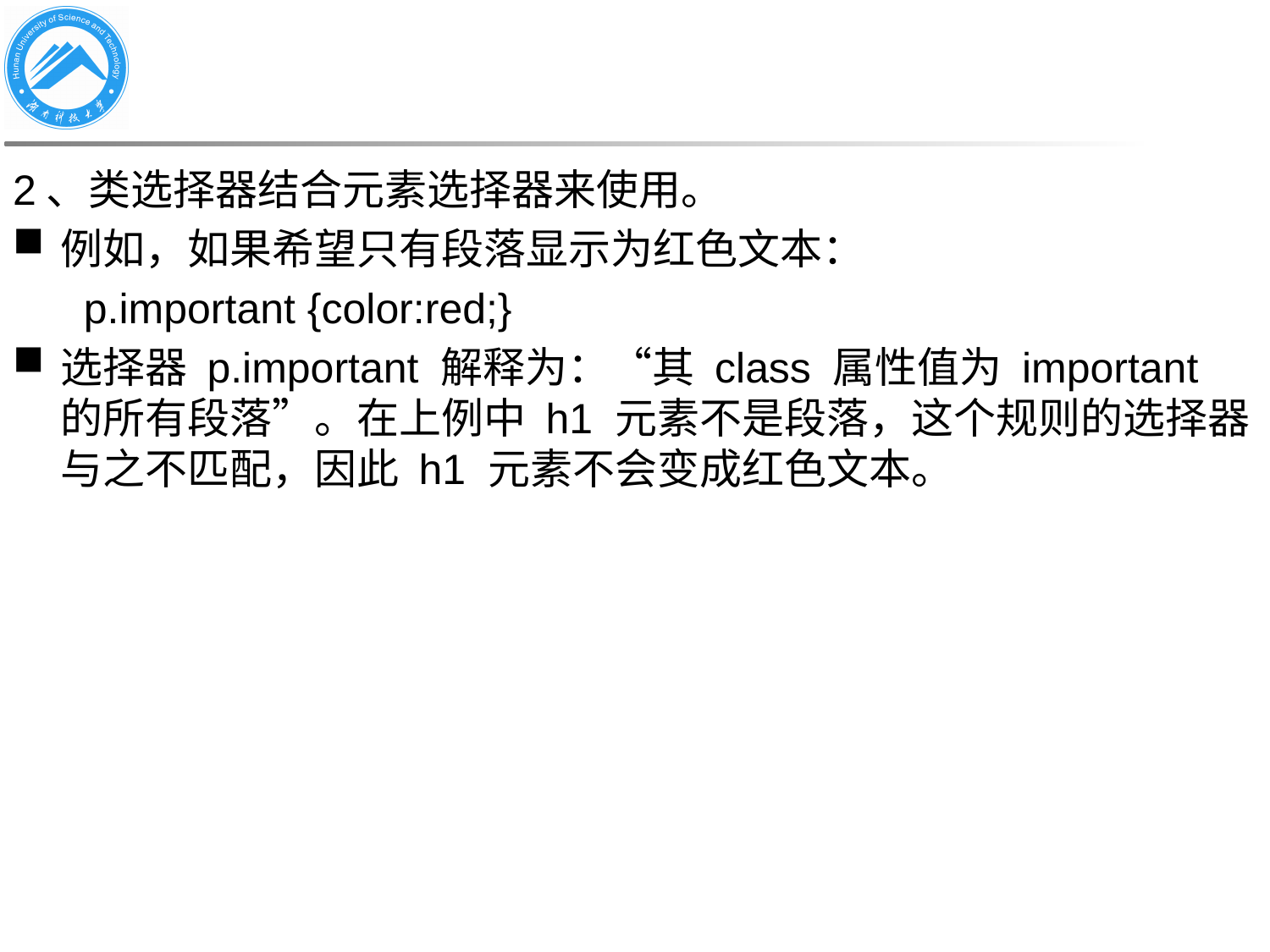

#
2、类选择器结合元素选择器来使用。
例如，如果希望只有段落显示为红色文本：
      p.important {color:red;}
选择器 p.important 解释为：“其 class 属性值为 important 的所有段落”。在上例中 h1 元素不是段落，这个规则的选择器与之不匹配，因此 h1 元素不会变成红色文本。